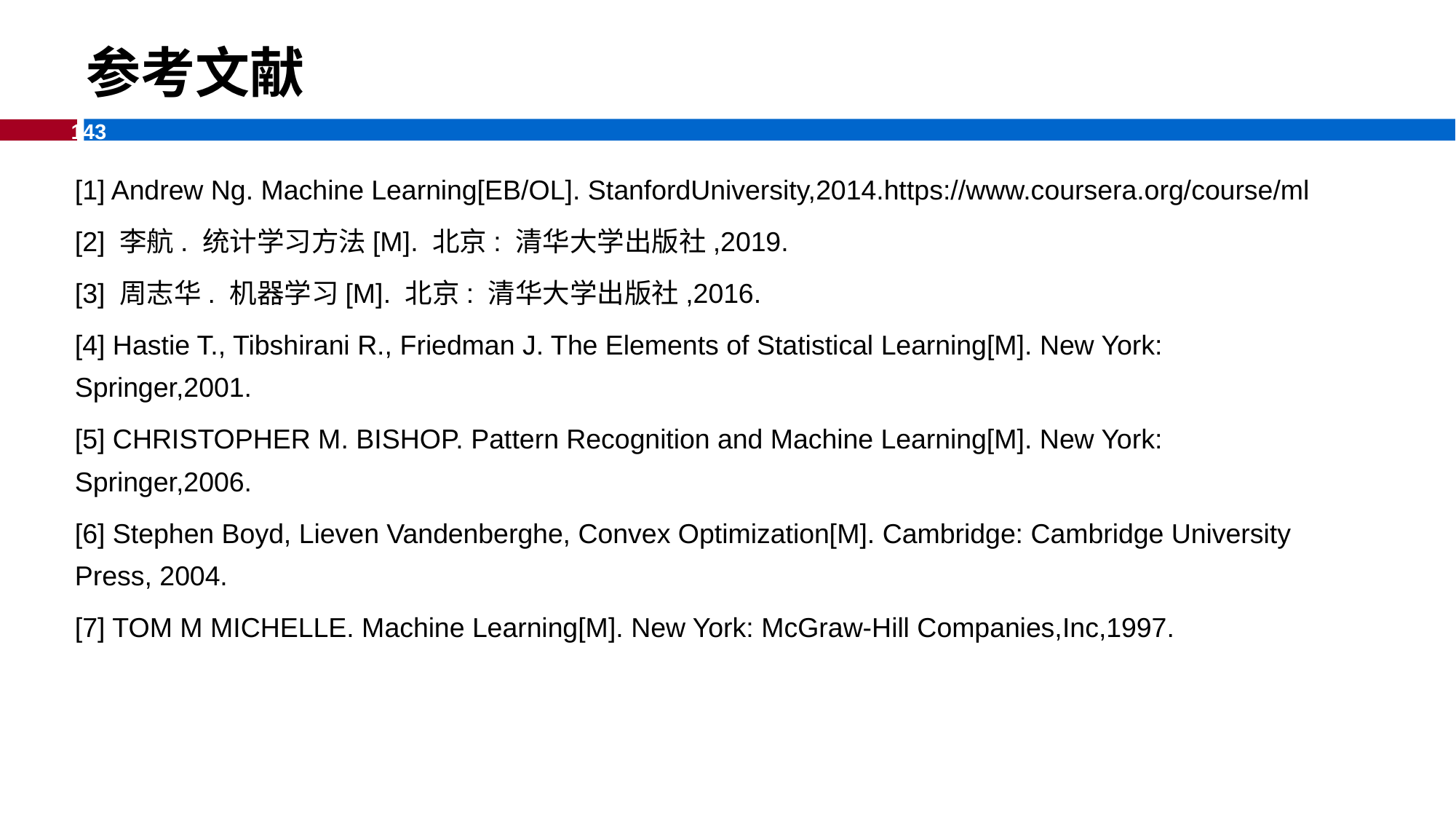

参考文献
[1] Andrew Ng. Machine Learning[EB/OL]. StanfordUniversity,2014.https://www.coursera.org/course/ml
[2] 李航. 统计学习方法[M]. 北京: 清华大学出版社,2019.
[3] 周志华. 机器学习[M]. 北京: 清华大学出版社,2016.
[4] Hastie T., Tibshirani R., Friedman J. The Elements of Statistical Learning[M]. New York: Springer,2001.
[5] CHRISTOPHER M. BISHOP. Pattern Recognition and Machine Learning[M]. New York: Springer,2006.
[6] Stephen Boyd, Lieven Vandenberghe, Convex Optimization[M]. Cambridge: Cambridge University Press, 2004.
[7] TOM M MICHELLE. Machine Learning[M]. New York: McGraw-Hill Companies,Inc,1997.